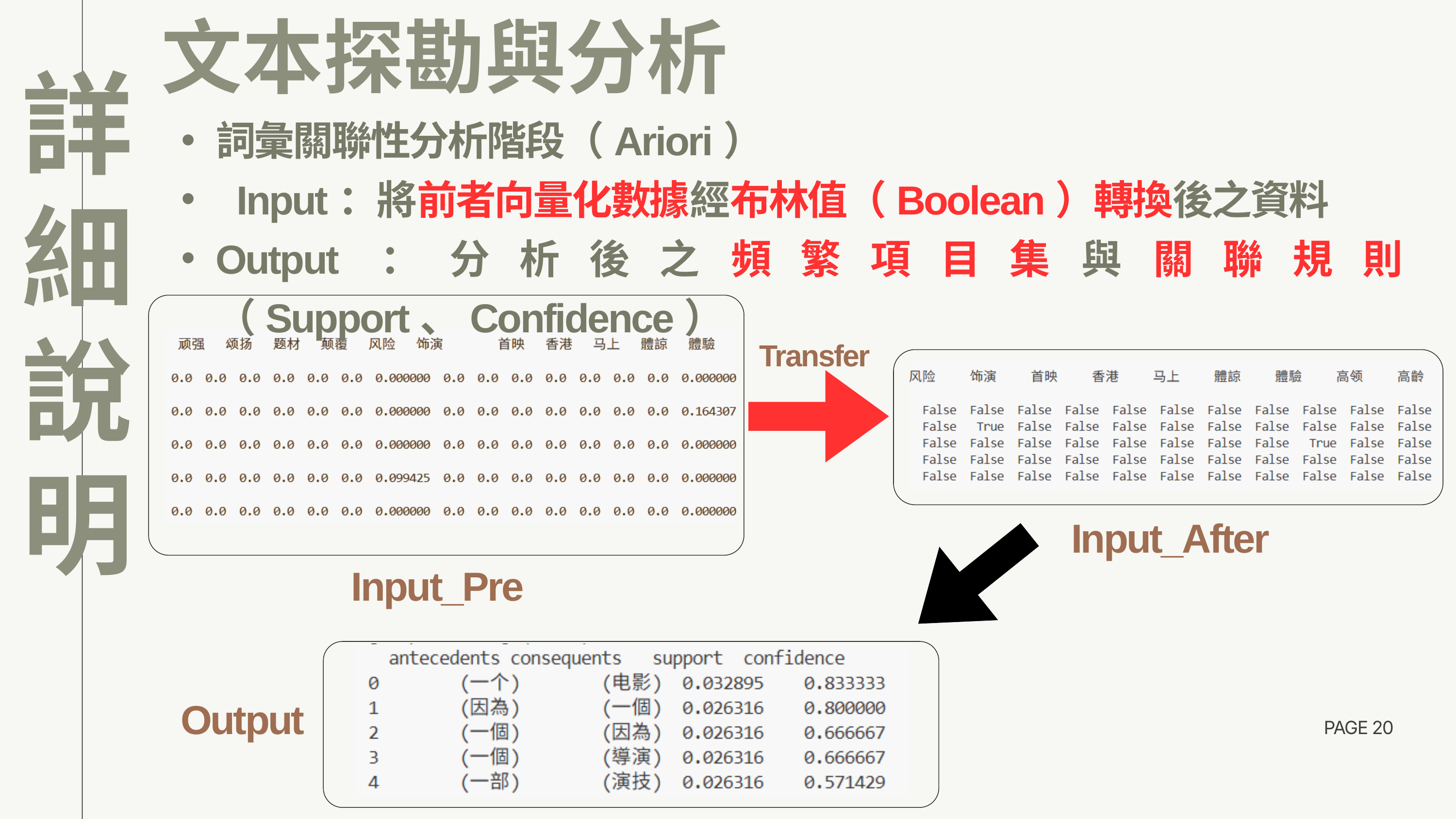

文本探勘與分析
詳細說明
詞彙關聯性分析階段（Ariori）
  Input：將前者向量化數據經布林值（Boolean）轉換後之資料
Output：分析後之頻繁項目集與關聯規則（Support、Confidence）

Transfer

Input_After

Input_Pre

Output
PAGE 20